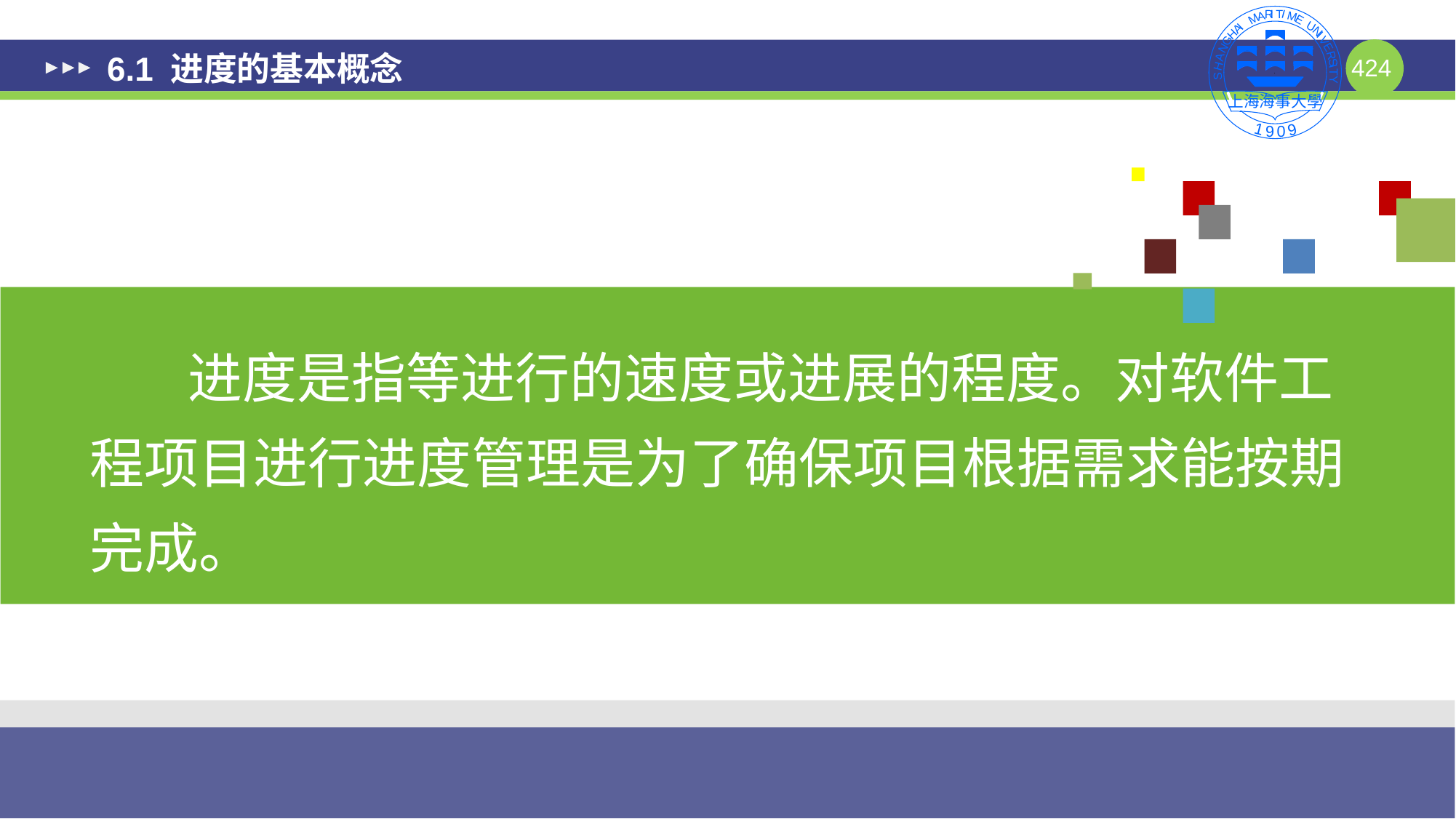

# 6.1 进度的基本概念

       进度是指等进行的速度或进展的程度。对软件工程项目进行进度管理是为了确保项目根据需求能按期完成。

424